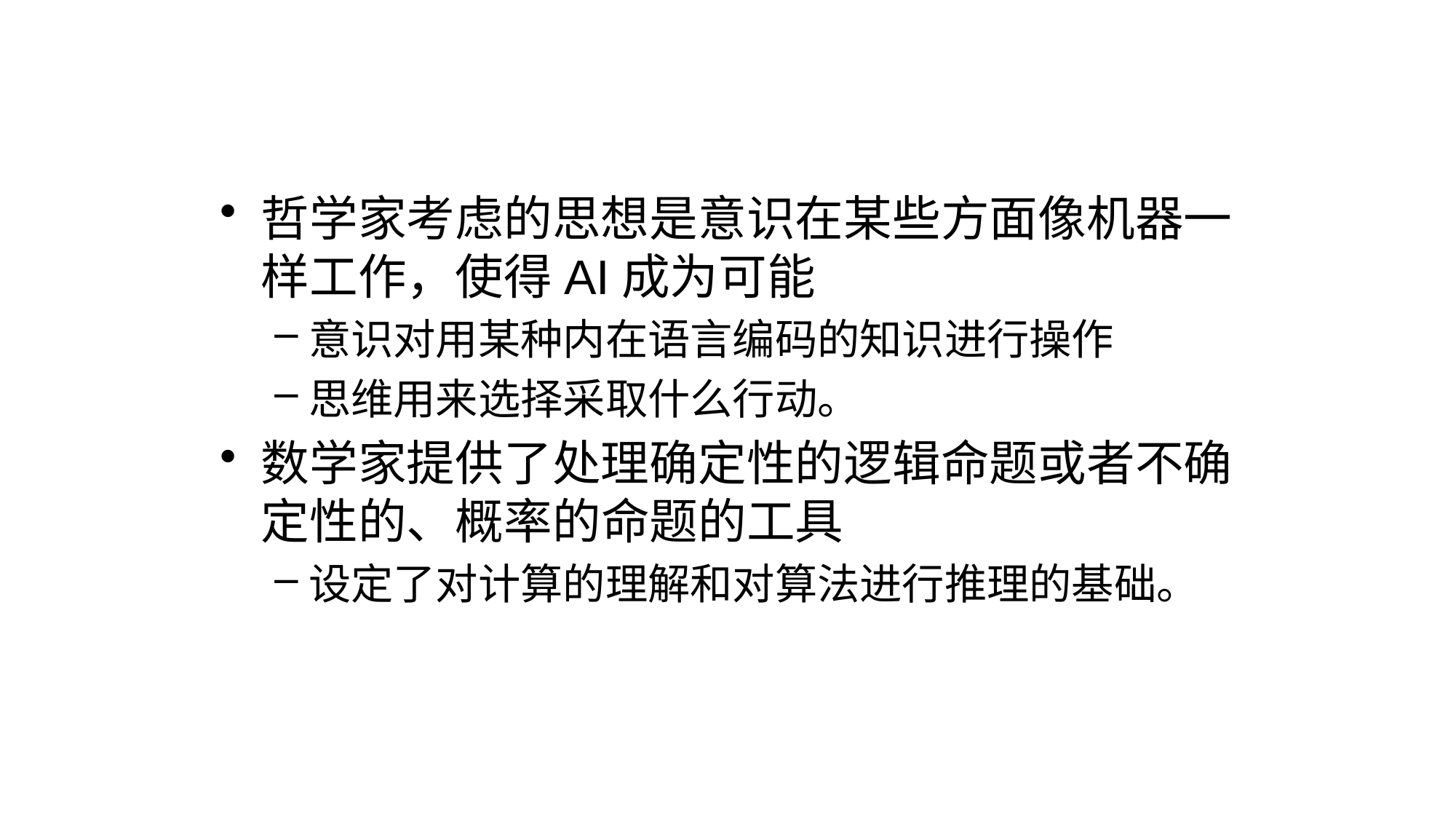

哲学家考虑的思想是意识在某些方面像机器一样工作，使得AI成为可能
意识对用某种内在语言编码的知识进行操作
思维用来选择采取什么行动。
数学家提供了处理确定性的逻辑命题或者不确定性的、概率的命题的工具
设定了对计算的理解和对算法进行推理的基础。